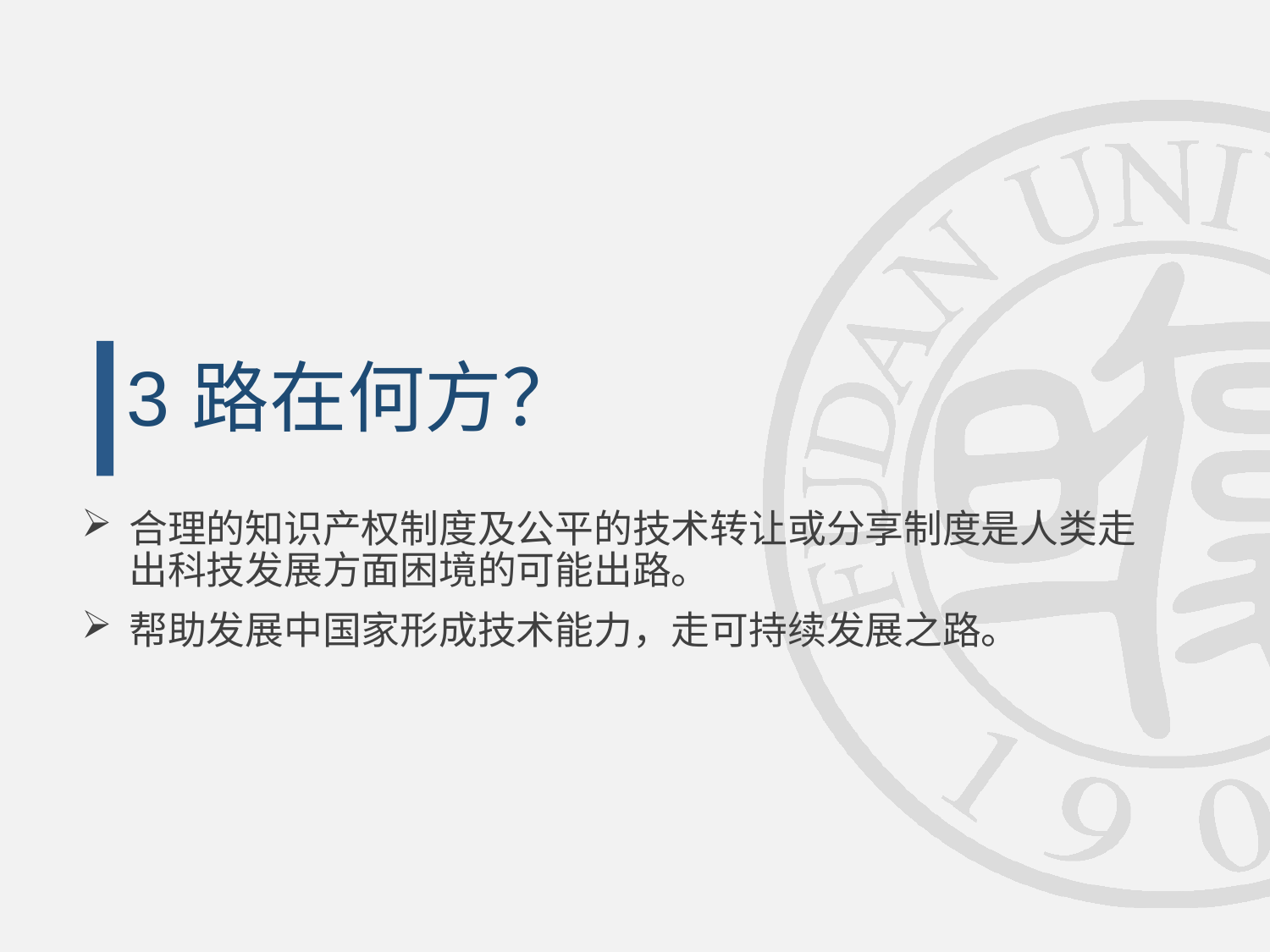

3
# 路在何方？
合理的知识产权制度及公平的技术转让或分享制度是人类走出科技发展方面困境的可能出路。
帮助发展中国家形成技术能力，走可持续发展之路。